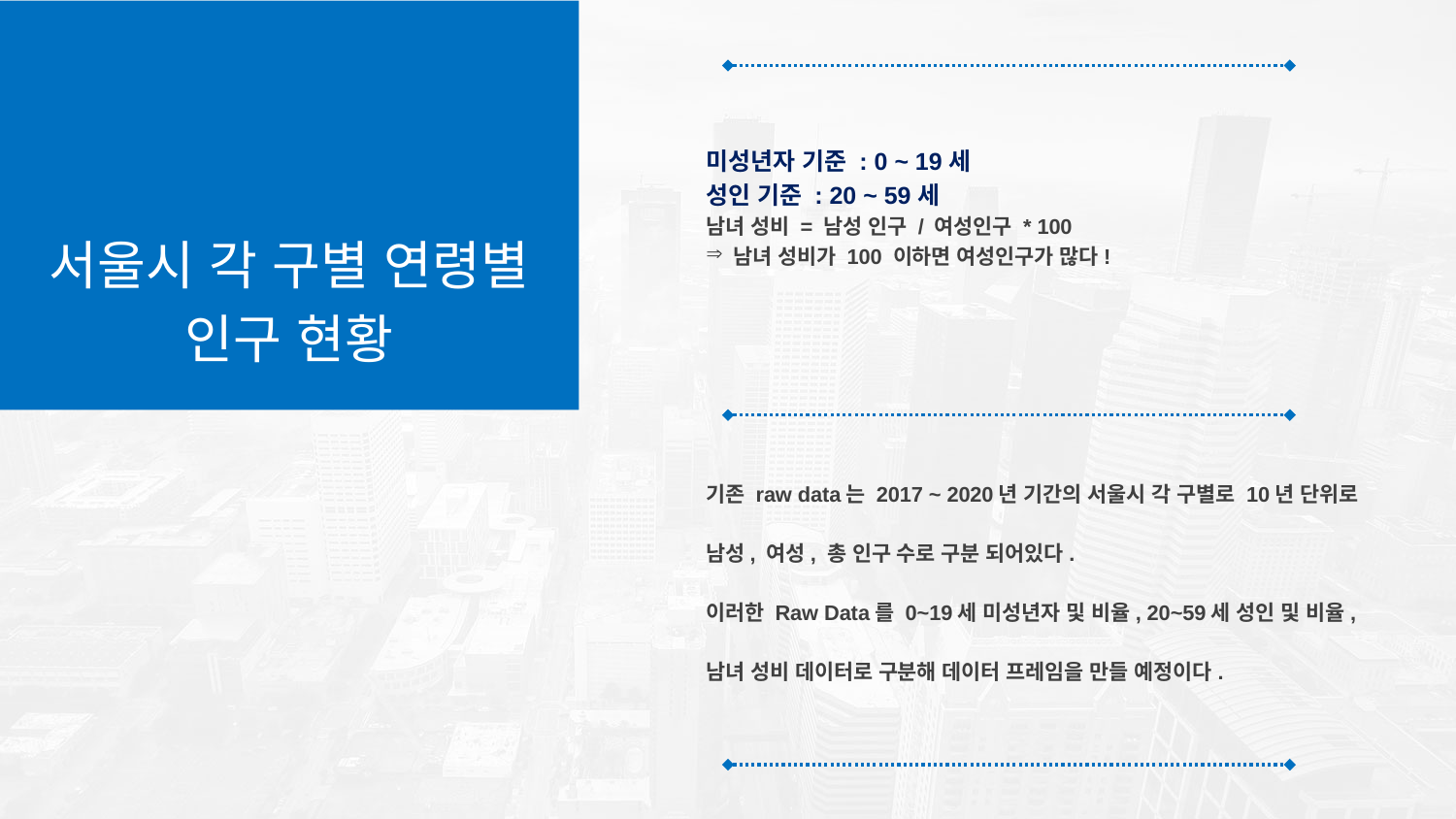

미성년자 기준 : 0 ~ 19세
성인 기준 : 20 ~ 59세
남녀 성비 = 남성 인구 / 여성인구 * 100
남녀 성비가 100 이하면 여성인구가 많다!

기존 raw data는 2017 ~ 2020년 기간의 서울시 각 구별로 10년 단위로

남성, 여성, 총 인구 수로 구분 되어있다.

이러한 Raw Data를 0~19세 미성년자 및 비율, 20~59세 성인 및 비율,

남녀 성비 데이터로 구분해 데이터 프레임을 만들 예정이다.
서울시 각 구별 연령별
인구 현황